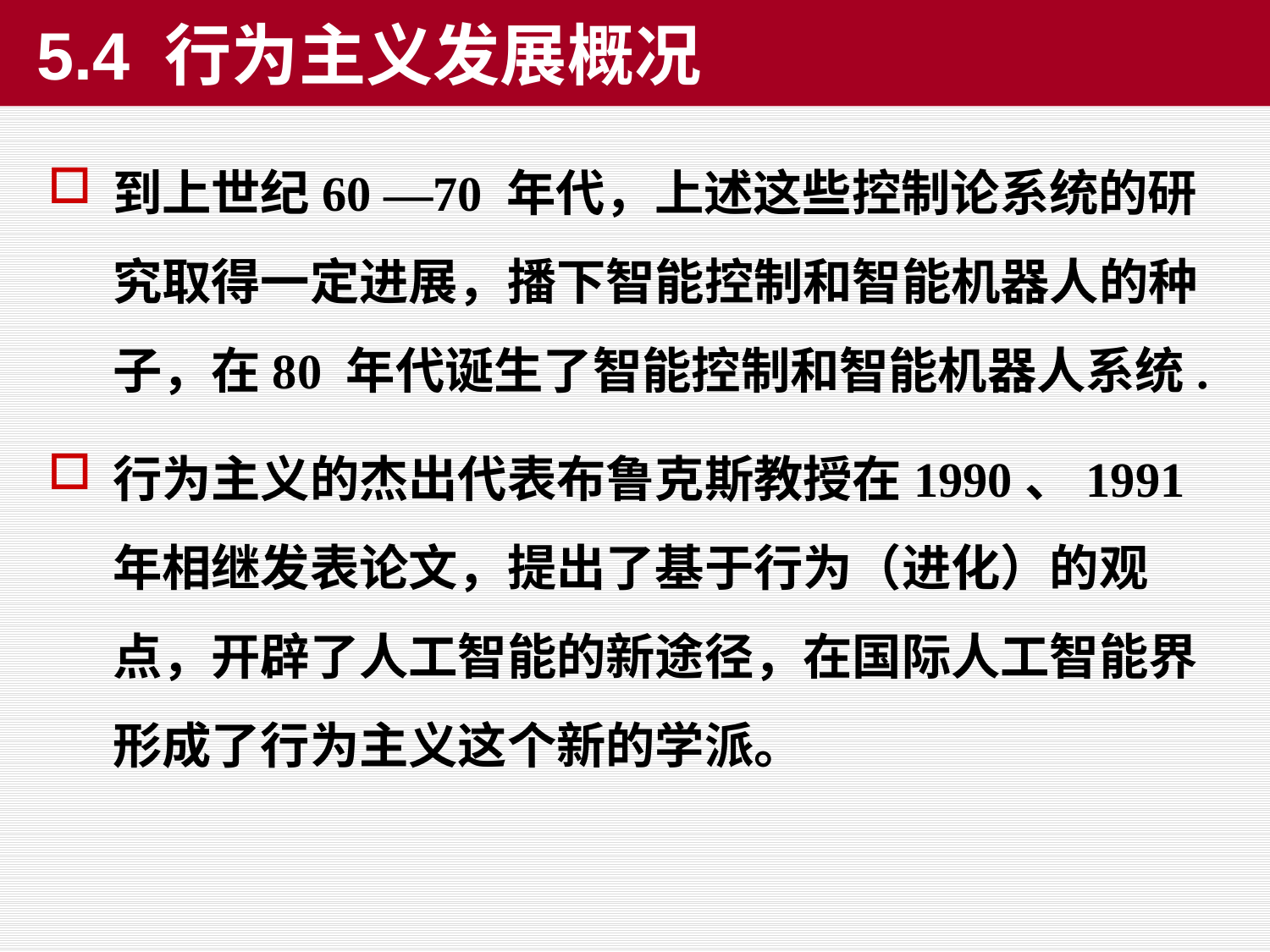

5.4 行为主义发展概况
到上世纪60 —70 年代，上述这些控制论系统的研究取得一定进展，播下智能控制和智能机器人的种子，在80 年代诞生了智能控制和智能机器人系统.
行为主义的杰出代表布鲁克斯教授在1990、1991年相继发表论文，提出了基于行为（进化）的观点，开辟了人工智能的新途径，在国际人工智能界形成了行为主义这个新的学派。